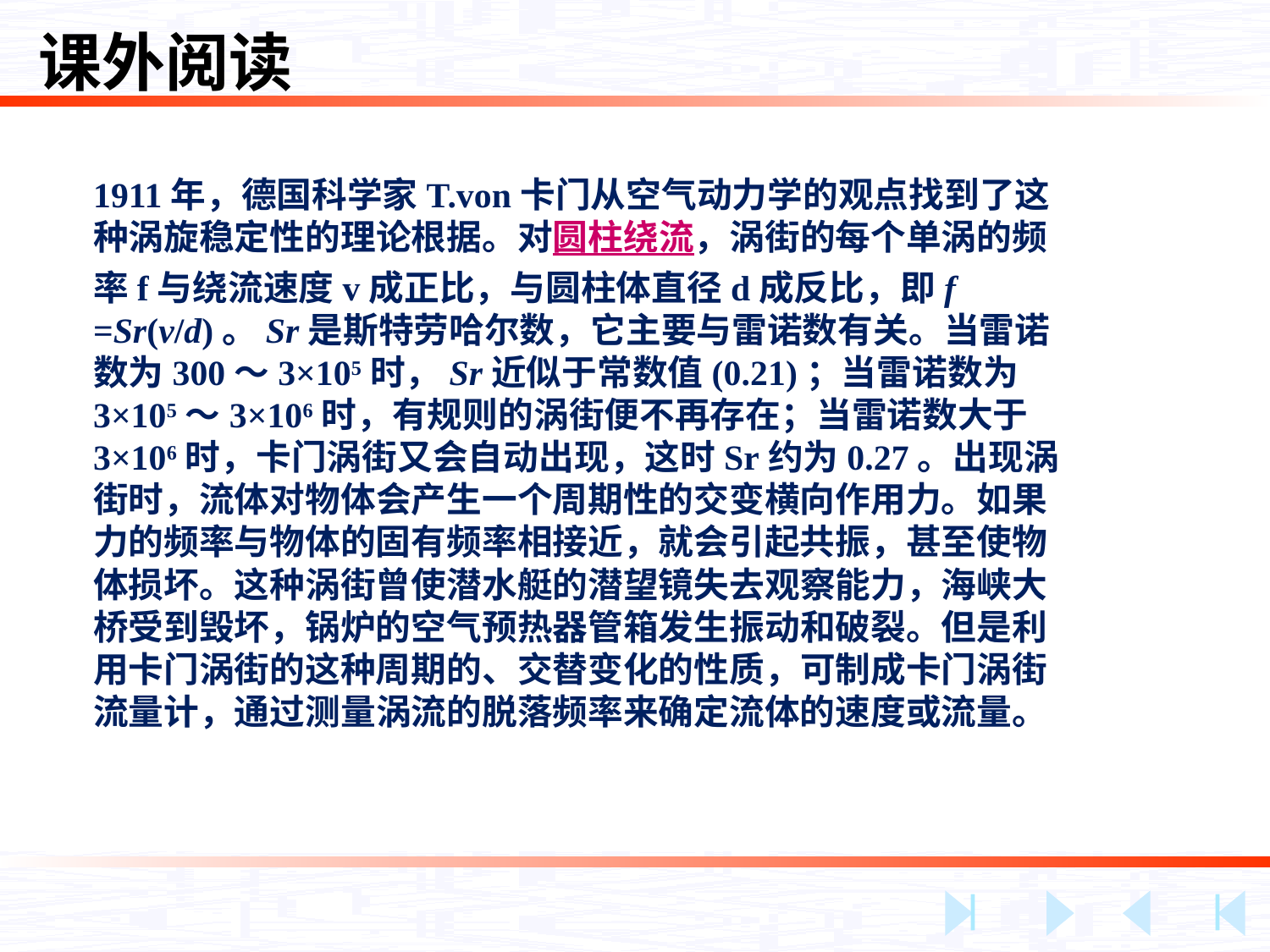

课外阅读
1911年，德国科学家T.von卡门从空气动力学的观点找到了这种涡旋稳定性的理论根据。对圆柱绕流，涡街的每个单涡的频率f与绕流速度v成正比，与圆柱体直径d成反比，即f =Sr(v/d)。Sr是斯特劳哈尔数，它主要与雷诺数有关。当雷诺数为300～3×105时，Sr近似于常数值(0.21)；当雷诺数为3×105～3×106时，有规则的涡街便不再存在；当雷诺数大于3×106时，卡门涡街又会自动出现，这时Sr约为0.27。出现涡街时，流体对物体会产生一个周期性的交变横向作用力。如果力的频率与物体的固有频率相接近，就会引起共振，甚至使物体损坏。这种涡街曾使潜水艇的潜望镜失去观察能力，海峡大桥受到毁坏，锅炉的空气预热器管箱发生振动和破裂。但是利用卡门涡街的这种周期的、交替变化的性质，可制成卡门涡街流量计，通过测量涡流的脱落频率来确定流体的速度或流量。